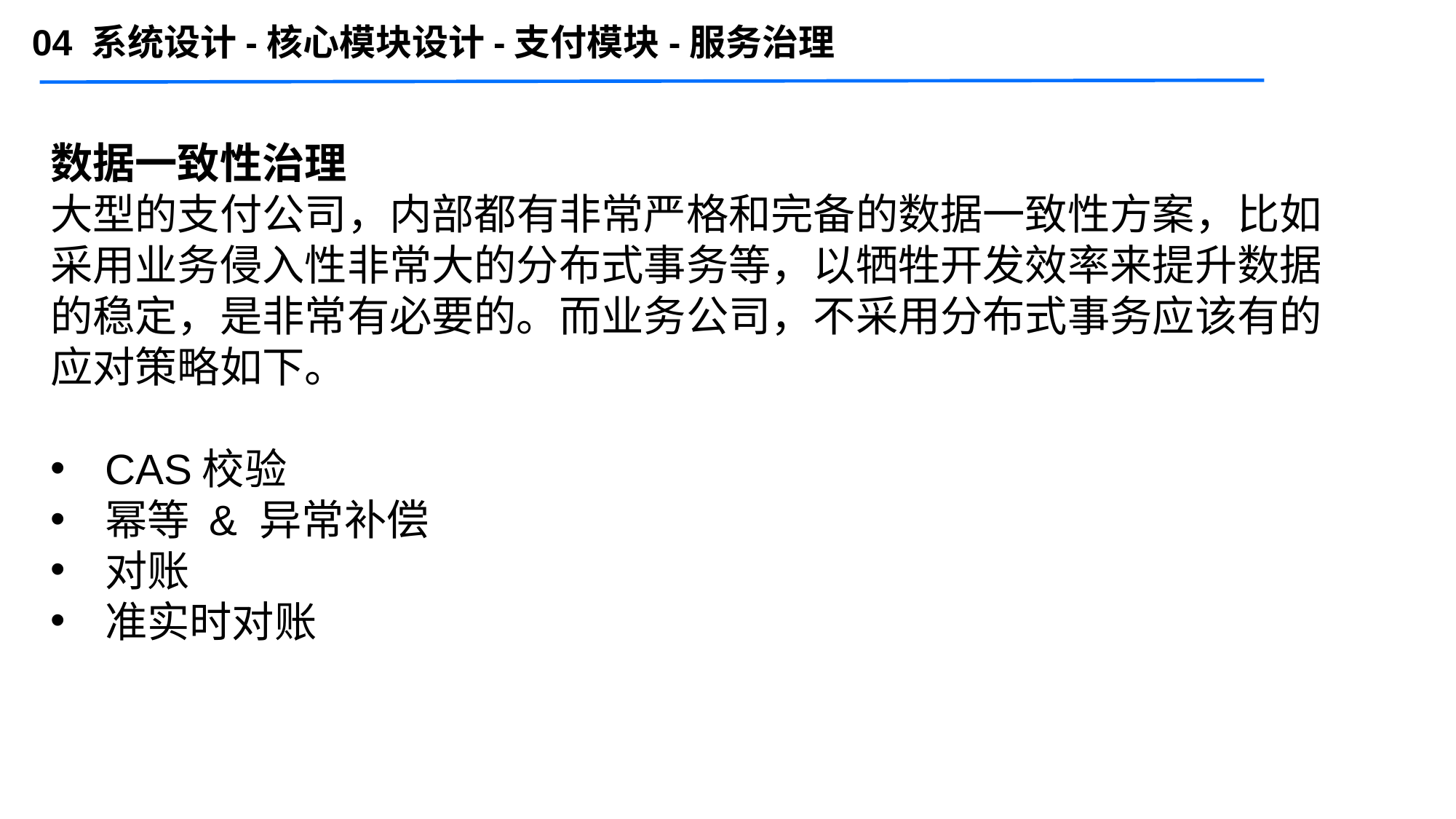

04 系统设计-核心模块设计-支付模块-服务治理

数据一致性治理
大型的支付公司，内部都有非常严格和完备的数据一致性方案，比如采用业务侵入性非常大的分布式事务等，以牺牲开发效率来提升数据的稳定，是非常有必要的。而业务公司，不采用分布式事务应该有的应对策略如下。

CAS校验
幂等 & 异常补偿
对账
准实时对账